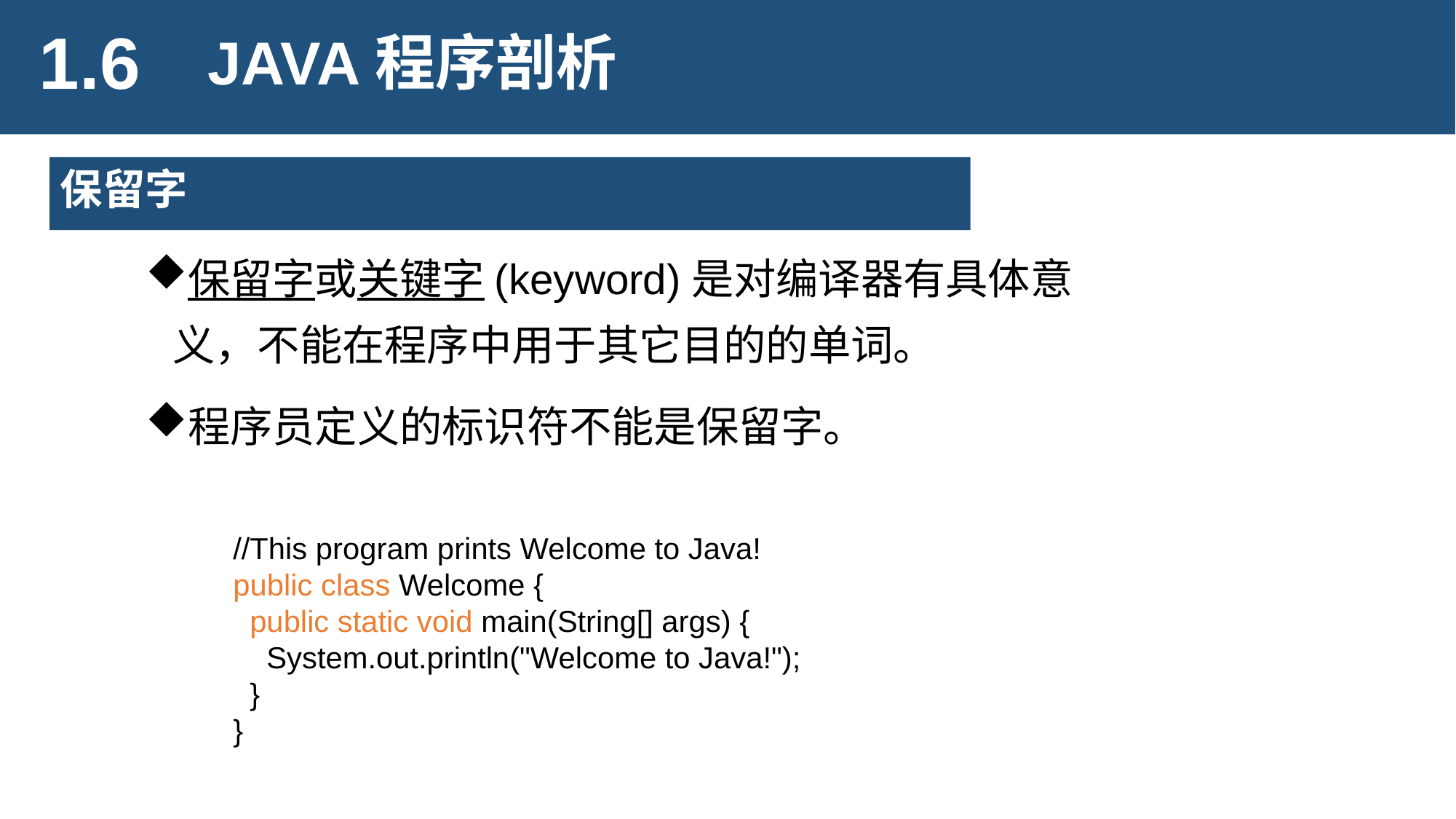

1.6
JAVA程序剖析
保留字
保留字或关键字(keyword)是对编译器有具体意义，不能在程序中用于其它目的的单词。
程序员定义的标识符不能是保留字。

//This program prints Welcome to Java!
public class Welcome {
  public static void main(String[] args) {
    System.out.println("Welcome to Java!");
  }
}